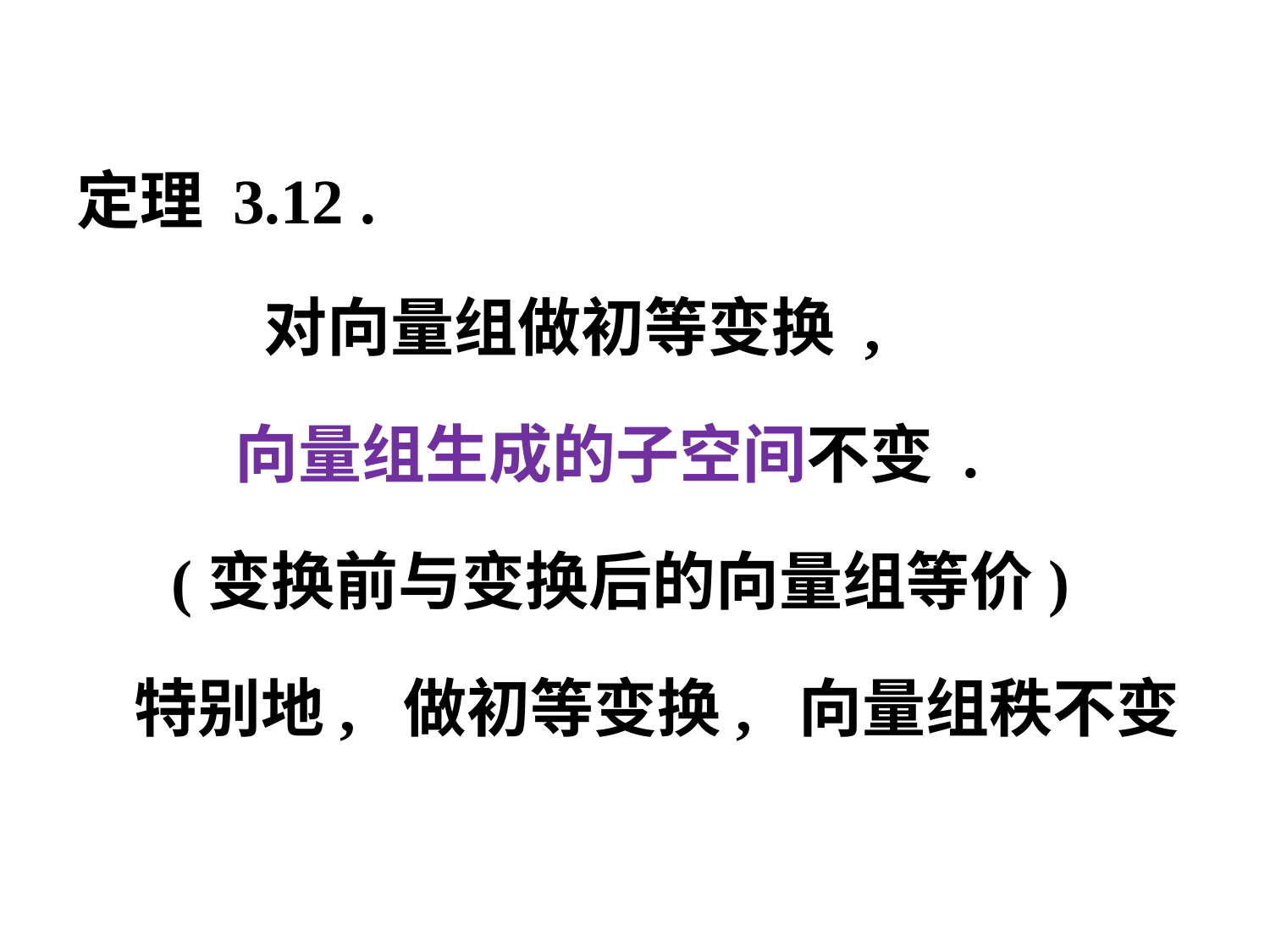

定理 3.12 .
            对向量组做初等变换 ,
          向量组生成的子空间不变 .
      (变换前与变换后的向量组等价)
   特别地,  做初等变换,  向量组秩不变